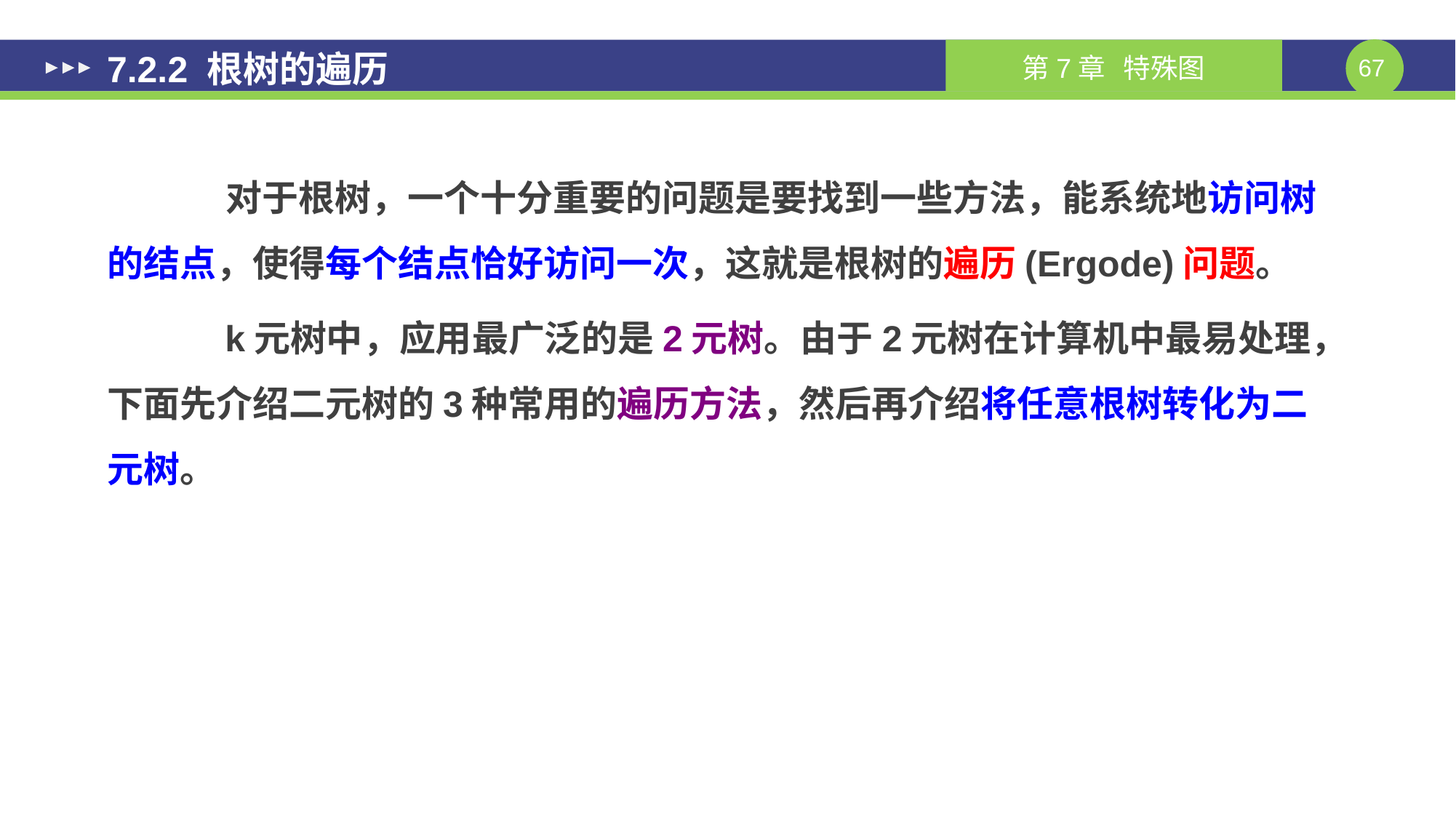

# 7.2.2 根树的遍历
    对于根树，一个十分重要的问题是要找到一些方法，能系统地访问树的结点，使得每个结点恰好访问一次，这就是根树的遍历(Ergode)问题。
    k元树中，应用最广泛的是2元树。由于2元树在计算机中最易处理，下面先介绍二元树的3种常用的遍历方法，然后再介绍将任意根树转化为二元树。